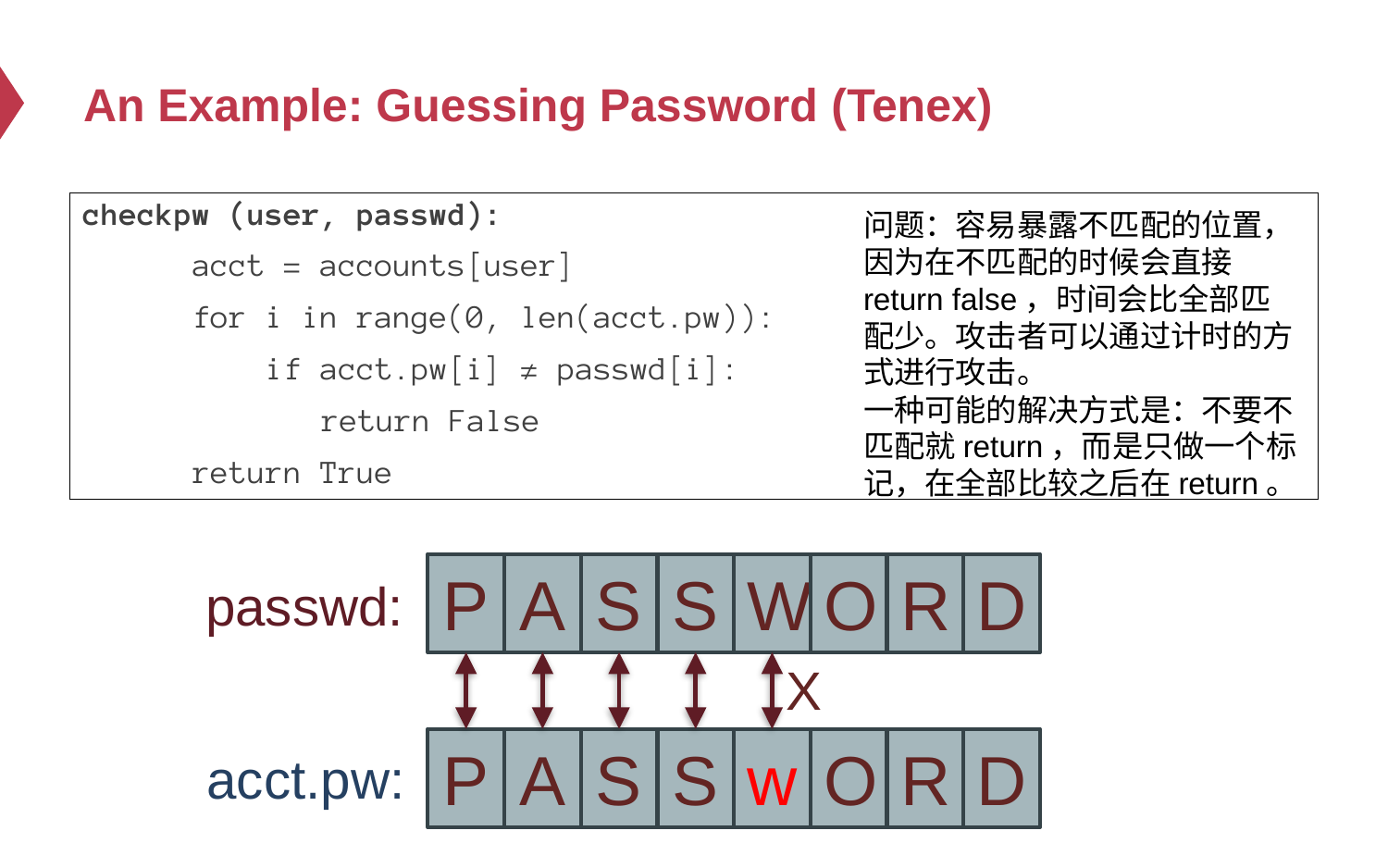

# An Example: Guessing Password (Tenex)
checkpw (user, passwd):
      acct = accounts[user]
      for i in range(0, len(acct.pw)):
          if acct.pw[i] ≠ passwd[i]:
          	return False
      return True
问题：容易暴露不匹配的位置，因为在不匹配的时候会直接return false，时间会比全部匹配少。攻击者可以通过计时的方式进行攻击。
一种可能的解决方式是：不要不匹配就return，而是只做一个标记，在全部比较之后在return。
P
A
S
S
W
O
R
D
passwd:
X
P
A
S
S
w
O
R
D
acct.pw: